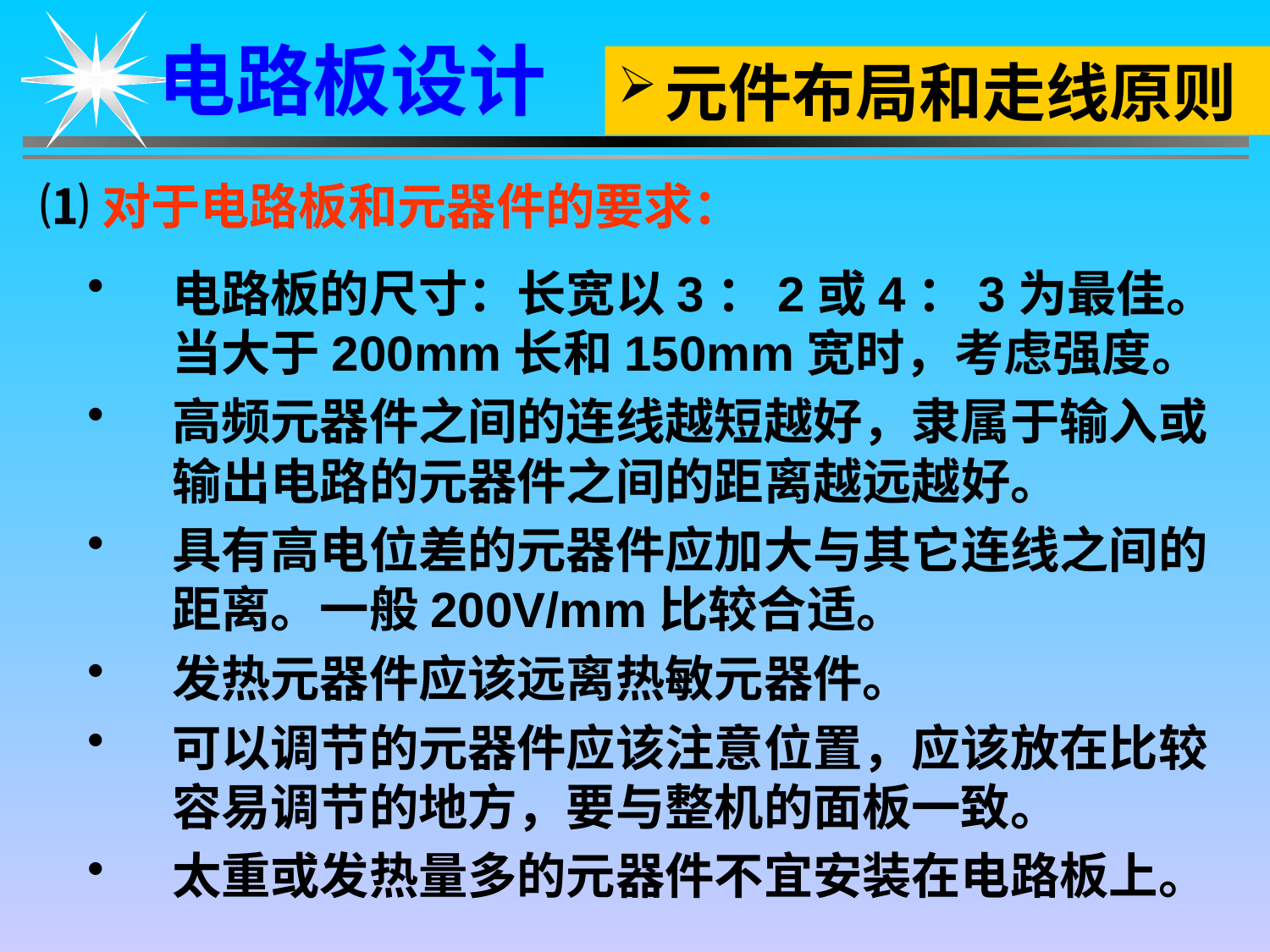

电路板设计
元件布局和走线原则
⑴对于电路板和元器件的要求：
电路板的尺寸：长宽以3：2或4：3为最佳。当大于200mm长和150mm宽时，考虑强度。
高频元器件之间的连线越短越好，隶属于输入或输出电路的元器件之间的距离越远越好。
具有高电位差的元器件应加大与其它连线之间的距离。一般200V/mm比较合适。
发热元器件应该远离热敏元器件。
可以调节的元器件应该注意位置，应该放在比较容易调节的地方，要与整机的面板一致。
太重或发热量多的元器件不宜安装在电路板上。